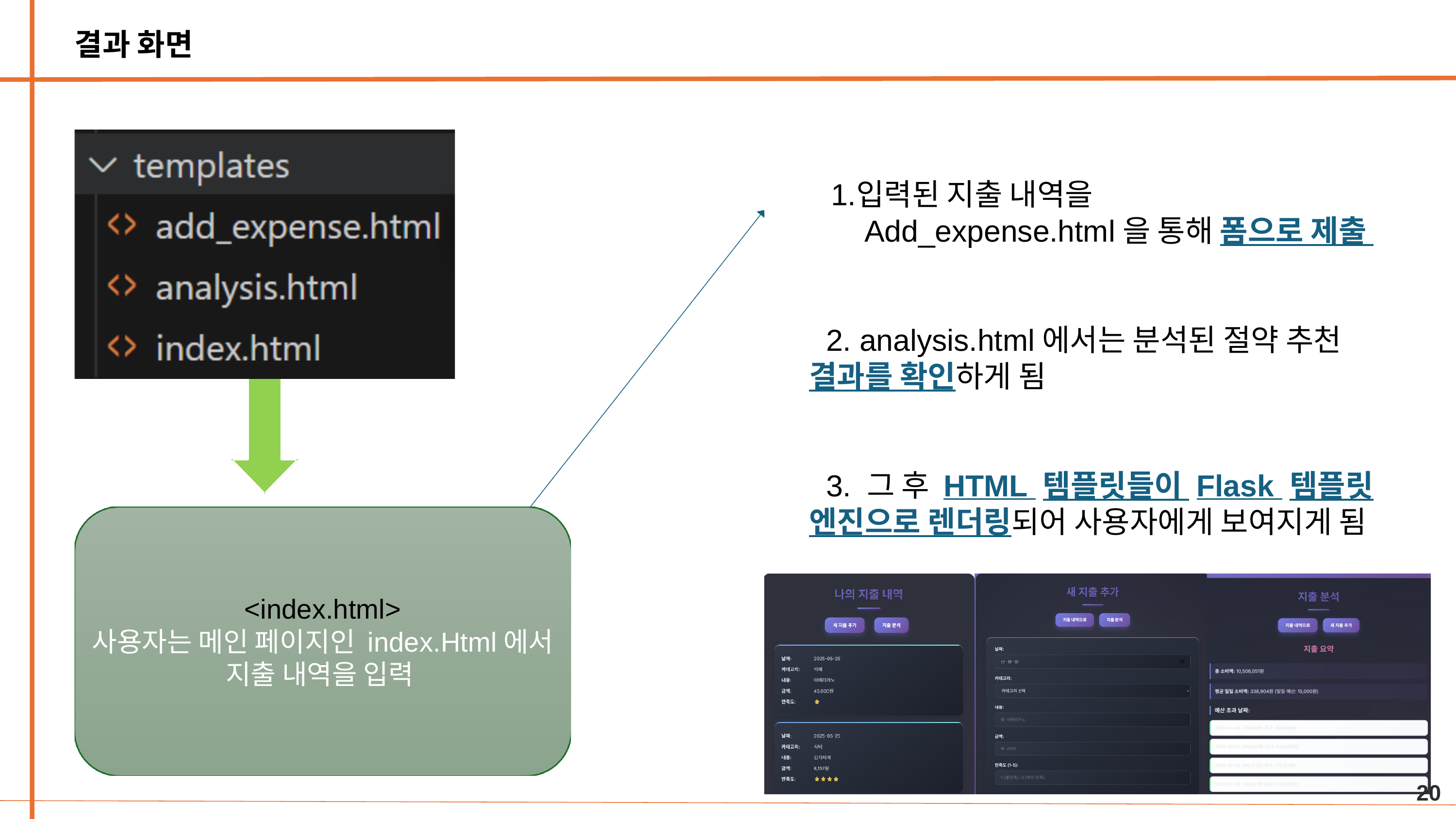

결과 화면

입력된 지출 내역을
    Add_expense.html을 통해 폼으로 제출

  2. analysis.html에서는 분석된 절약 추천        결과를 확인하게 됨

  3. 그 후 HTML 템플릿들이 Flask 템플릿 엔진으로 렌더링되어 사용자에게 보여지게 됨

<index.html>
사용자는 메인 페이지인 index.Html에서 지출 내역을 입력

20